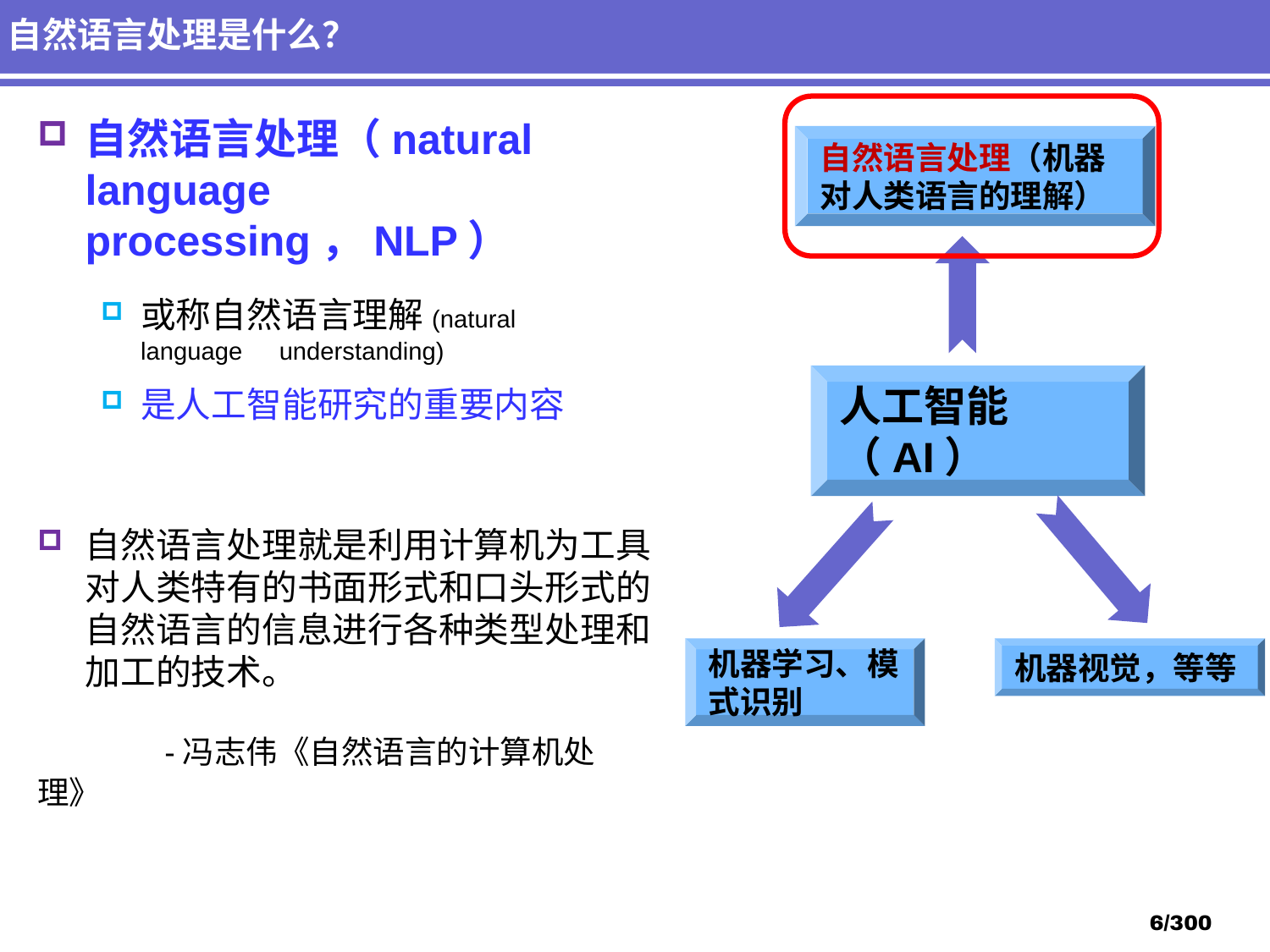

# 自然语言处理是什么？

自然语言处理（natural language processing，NLP）
或称自然语言理解(natural language　understanding)
是人工智能研究的重要内容

自然语言处理就是利用计算机为工具对人类特有的书面形式和口头形式的自然语言的信息进行各种类型处理和加工的技术。
	-冯志伟《自然语言的计算机处理》
自然语言处理（机器对人类语言的理解）

人工智能（AI）

机器学习、模式识别
机器视觉，等等
6/300